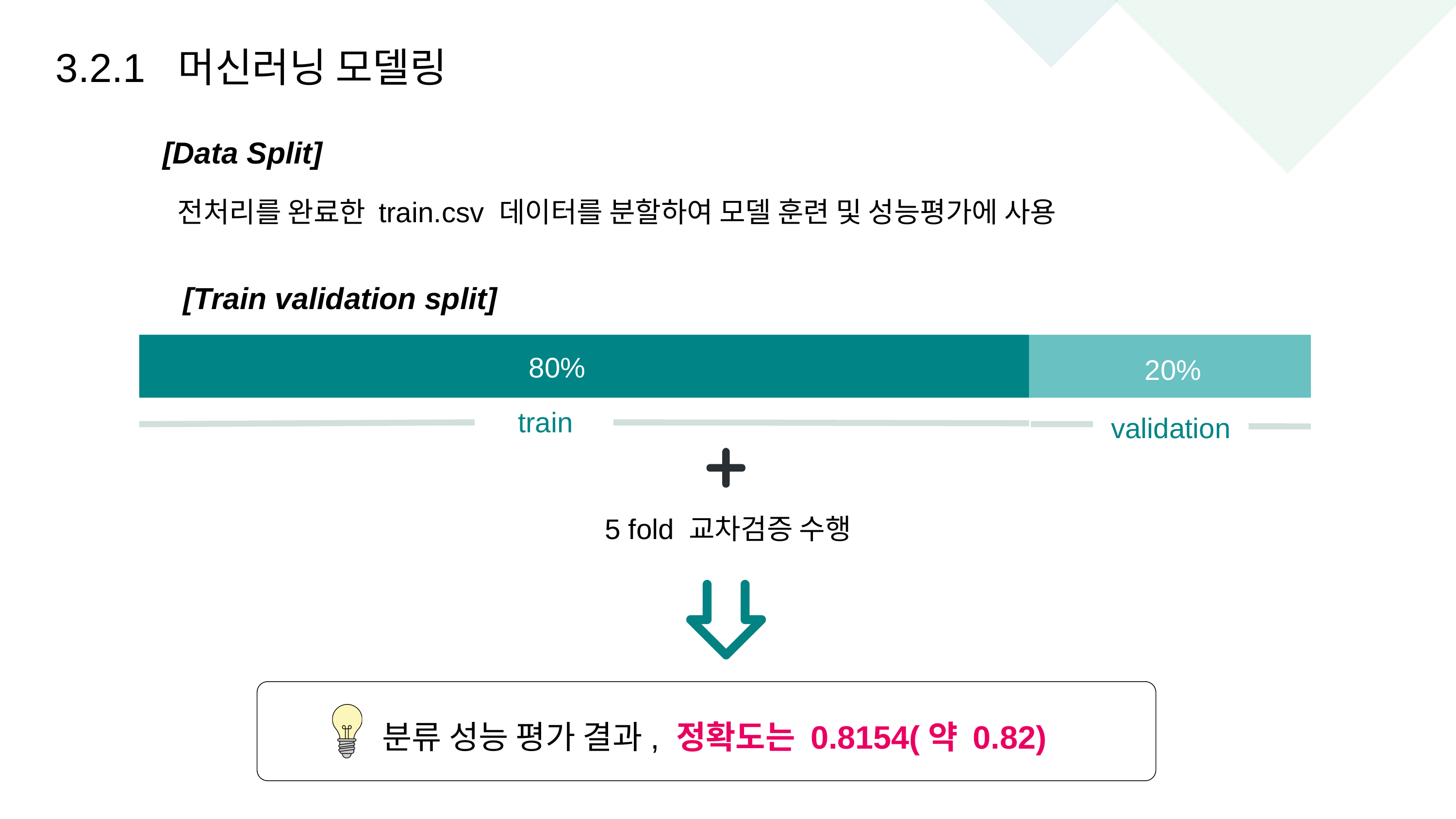

3.2.1  머신러닝 모델링
[Data Split]
전처리를 완료한 train.csv 데이터를 분할하여 모델 훈련 및 성능평가에 사용
[Train validation split]
80%
20%

train
validation

5 fold 교차검증 수행

분류 성능 평가 결과, 정확도는 0.8154(약 0.82)